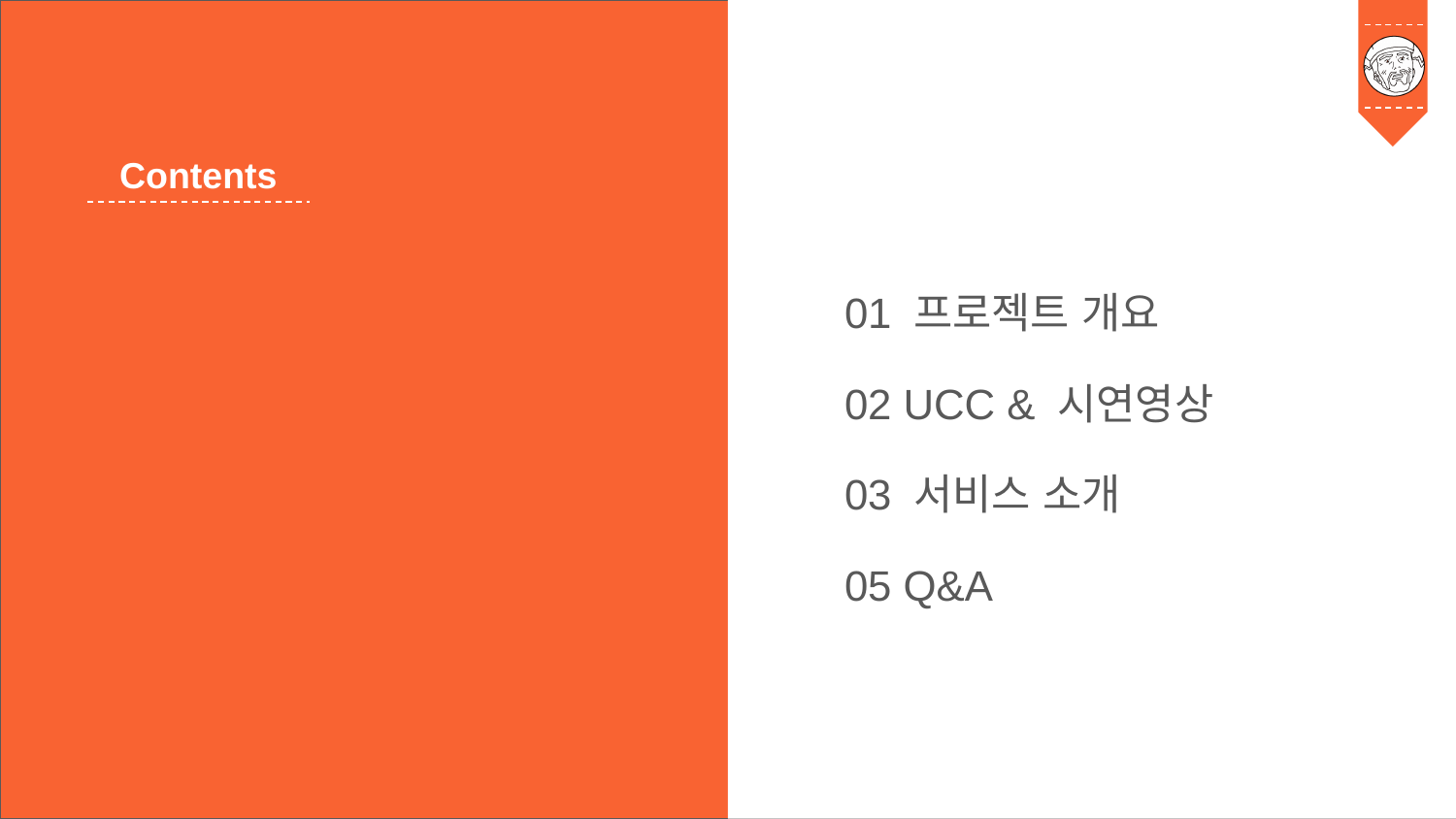

01 프로젝트 개요
02 UCC & 시연영상
03 서비스 소개
05 Q&A